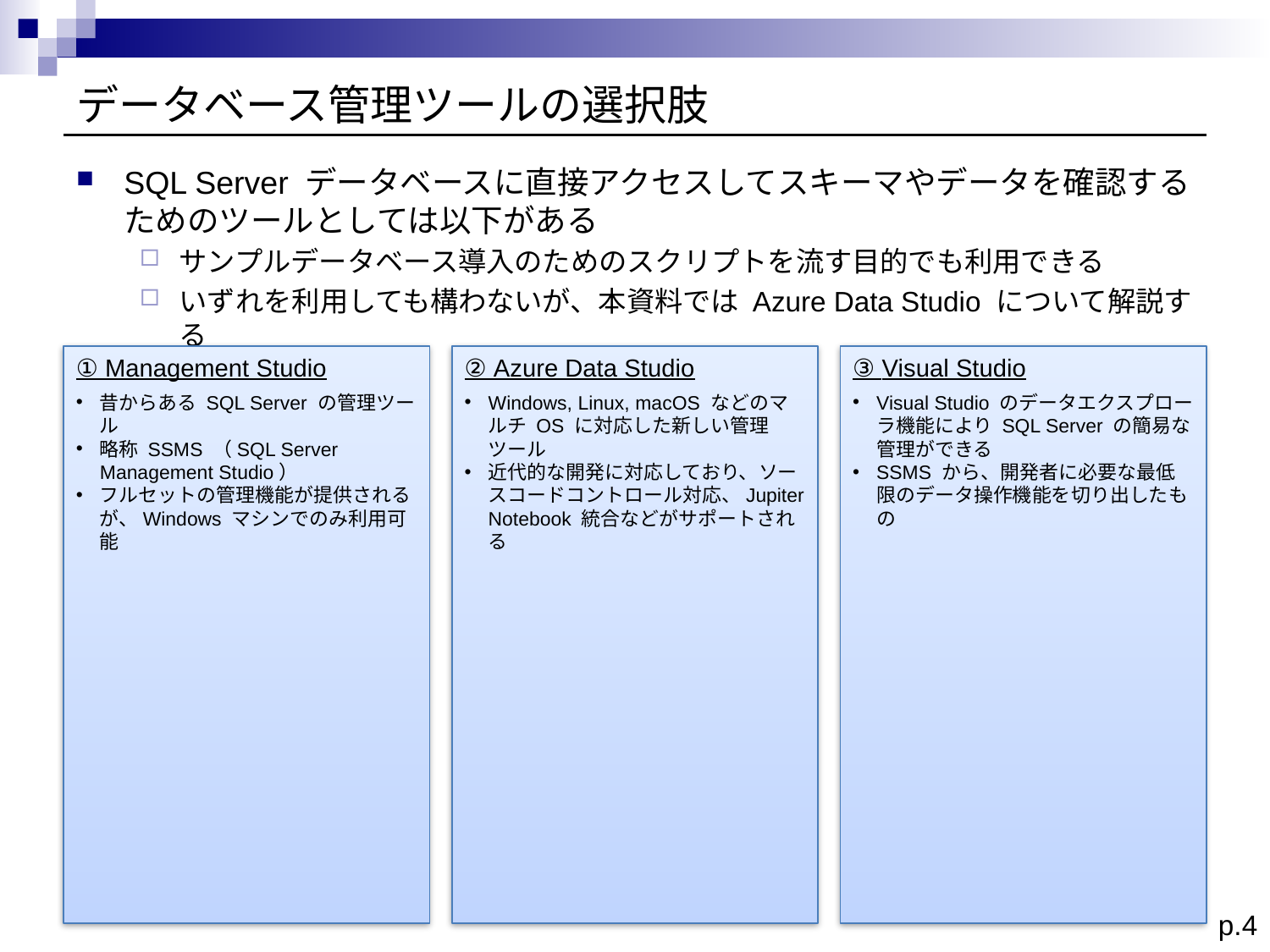

# データベース管理ツールの選択肢
SQL Server データベースに直接アクセスしてスキーマやデータを確認するためのツールとしては以下がある
サンプルデータベース導入のためのスクリプトを流す目的でも利用できる
いずれを利用しても構わないが、本資料では Azure Data Studio について解説する
① Management Studio

昔からある SQL Server の管理ツール
略称 SSMS （SQL Server Management Studio）
フルセットの管理機能が提供されるが、Windows マシンでのみ利用可能
② Azure Data Studio

Windows, Linux, macOS などのマルチ OS に対応した新しい管理ツール
近代的な開発に対応しており、ソースコードコントロール対応、Jupiter Notebook 統合などがサポートされる

③ Visual Studio

Visual Studio のデータエクスプローラ機能により SQL Server の簡易な管理ができる
SSMS から、開発者に必要な最低限のデータ操作機能を切り出したもの